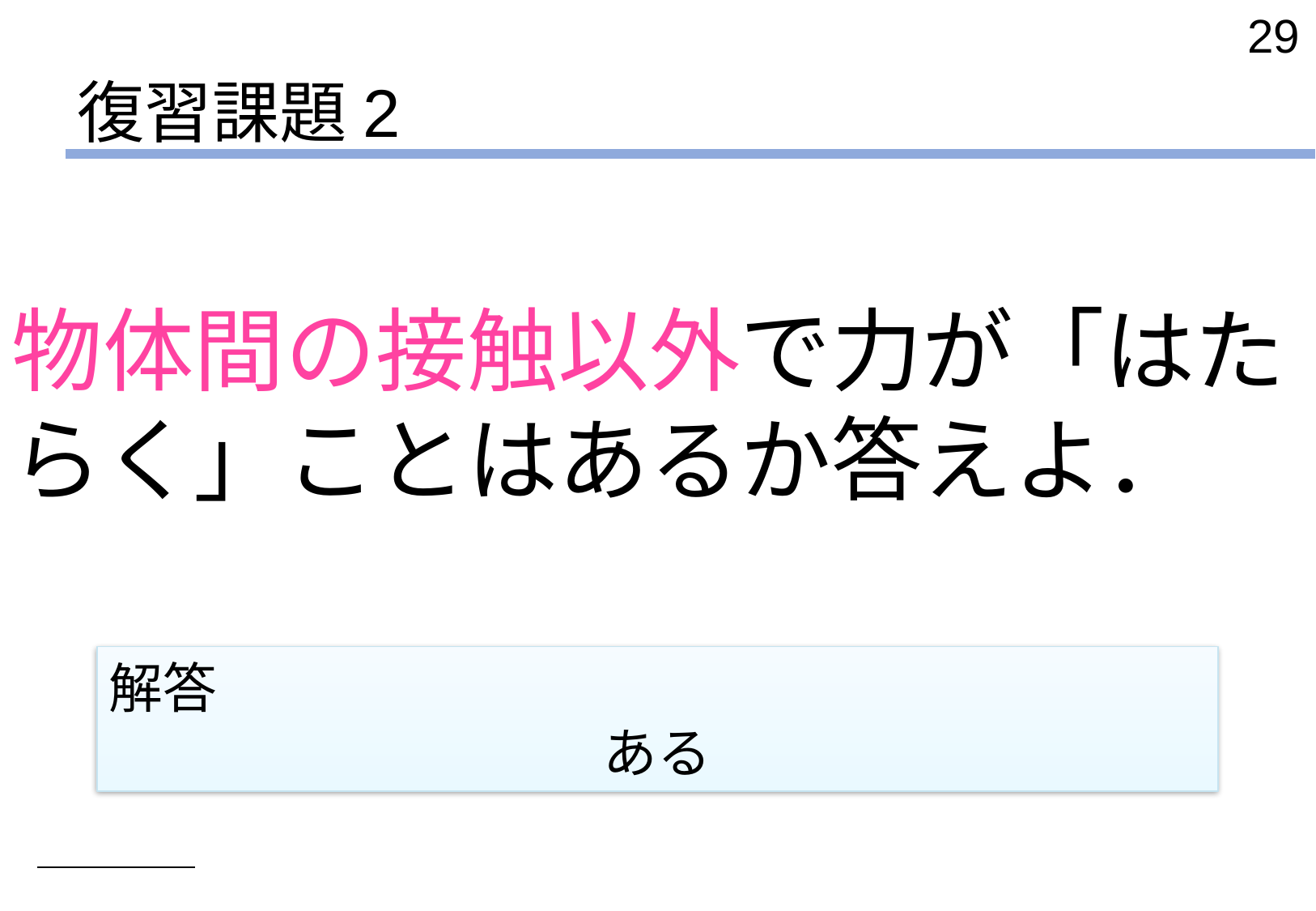

29
# 復習課題2
物体間の接触以外で力が「はたらく」ことはあるか答えよ．
解答
ある